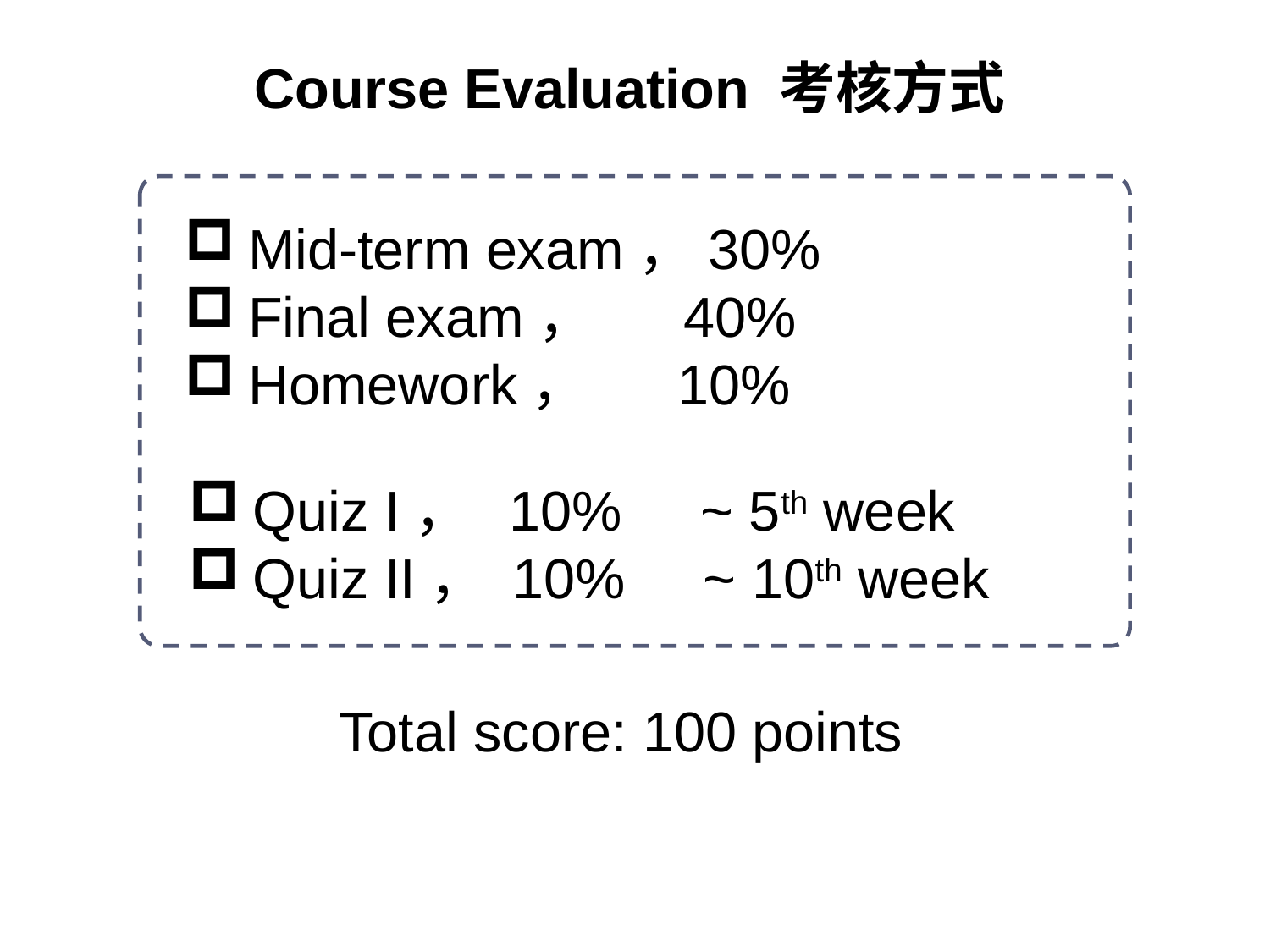

Course Evaluation 考核方式

Mid-term exam，30%
Final exam，      40%
Homework，      10%
Quiz I，  10%     ~ 5th week
Quiz II， 10%     ~ 10th week
Total score: 100 points